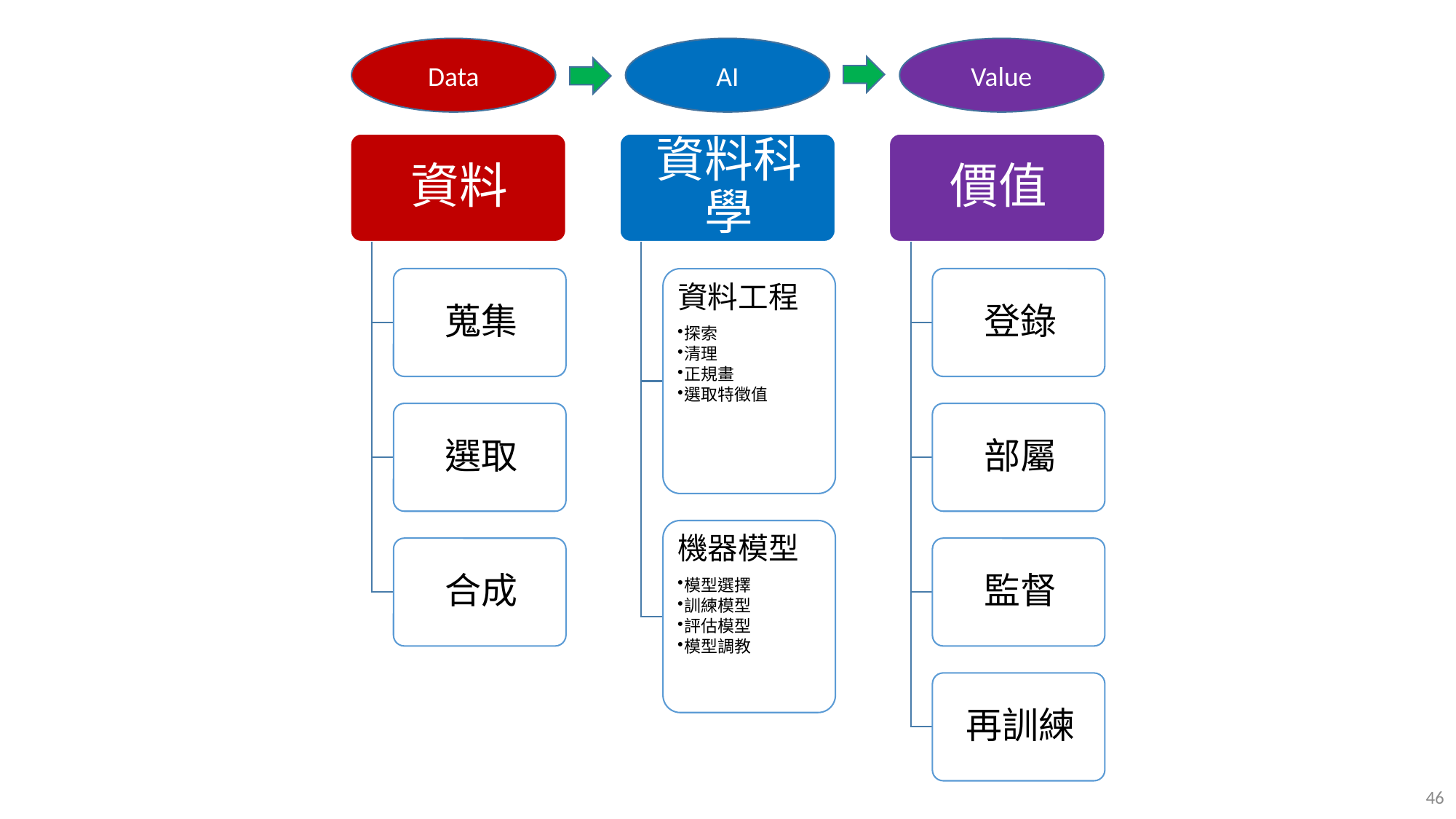

Data
AI
Value

資料
蒐集
選取
合成
資料科學
資料工程
探索
清理
正規畫
選取特徵值
機器模型
模型選擇
訓練模型
評估模型
模型調教
價值
登錄
部屬
監督
再訓練
46